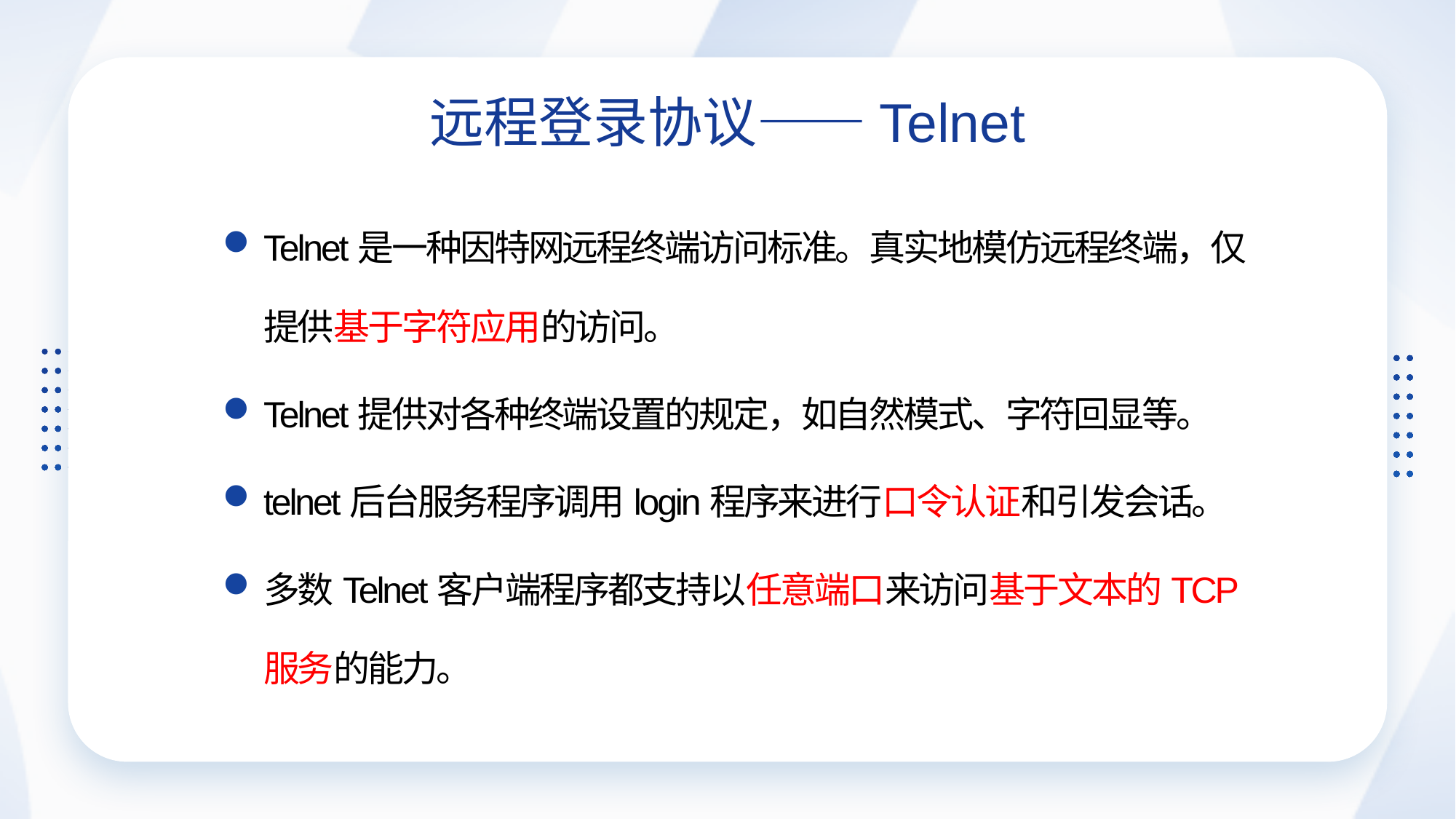

远程登录协议——Telnet
Telnet是一种因特网远程终端访问标准。真实地模仿远程终端，仅提供基于字符应用的访问。
Telnet提供对各种终端设置的规定，如自然模式、字符回显等。
telnet后台服务程序调用login程序来进行口令认证和引发会话。
多数Telnet客户端程序都支持以任意端口来访问基于文本的TCP服务的能力。